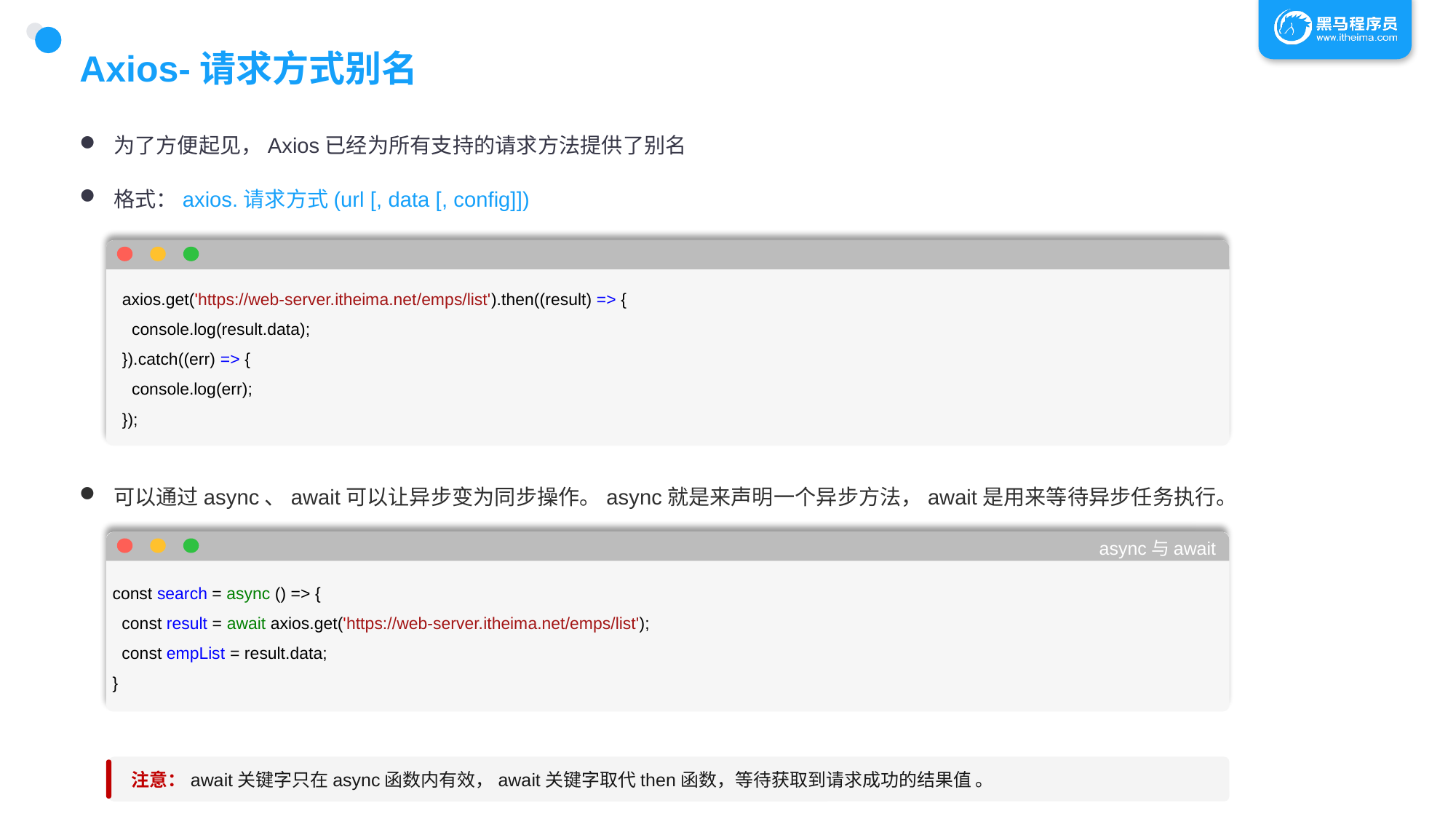

# Axios-请求方式别名
为了方便起见，Axios已经为所有支持的请求方法提供了别名
格式：axios.请求方式(url [, data [, config]])

  axios.get('https://web-server.itheima.net/emps/list').then((result) => {
    console.log(result.data);
  }).catch((err) => {
    console.log(err);
  });

可以通过async、await可以让异步变为同步操作。async就是来声明一个异步方法，await是用来等待异步任务执行。
async与await
const search = async () => {
  const result = await axios.get('https://web-server.itheima.net/emps/list');
  const empList = result.data;
}

注意：await关键字只在async函数内有效，await关键字取代then函数，等待获取到请求成功的结果值 。